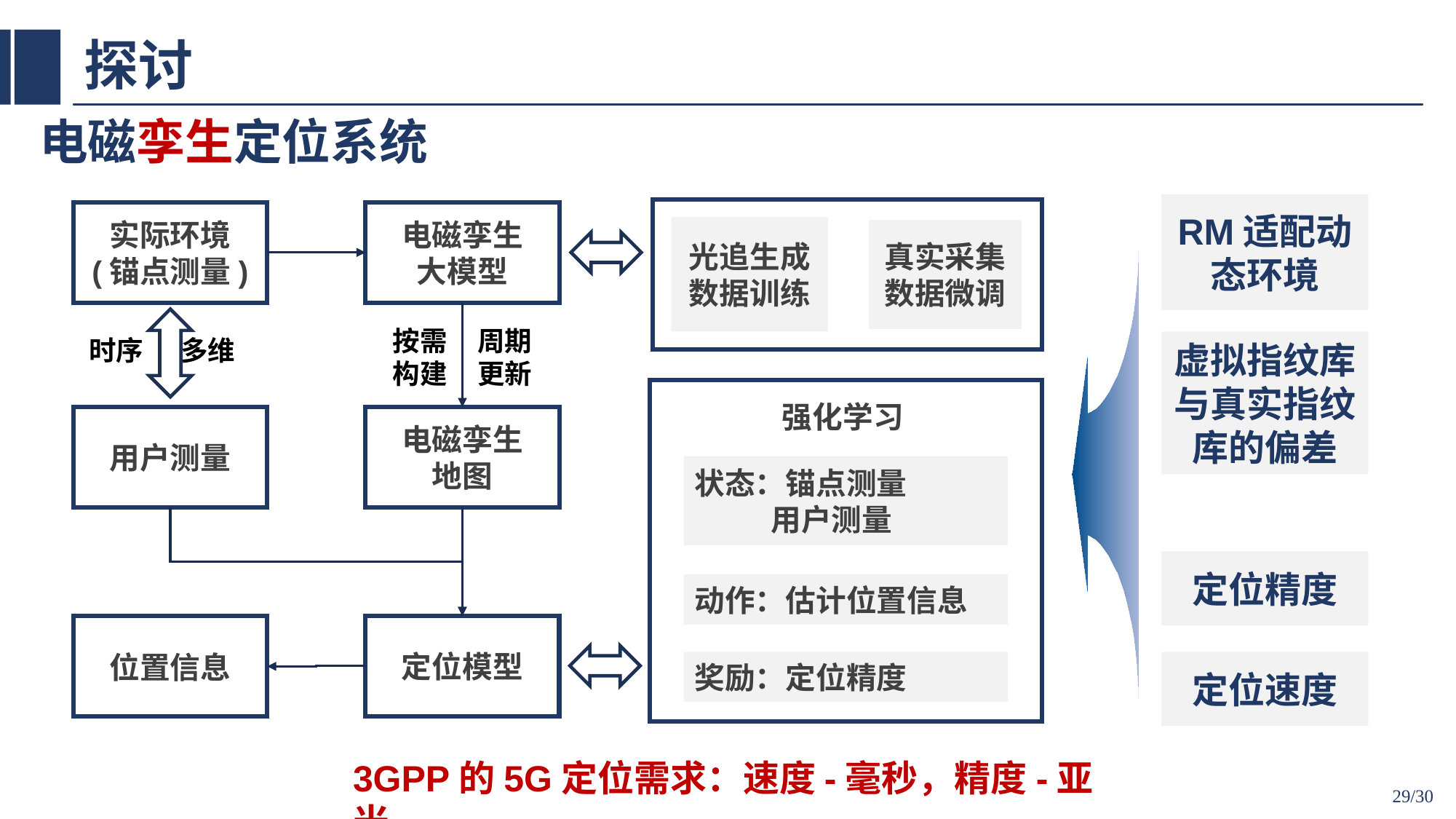

# 探讨
电磁孪生定位系统
RM适配动态环境

实际环境
(锚点测量)
电磁孪生
大模型
光追生成数据训练
真实采集数据微调

按需构建
周期更新
时序      多维
虚拟指纹库与真实指纹库的偏差

强化学习

用户测量
电磁孪生
地图

状态：锚点测量
          用户测量
定位精度
动作：估计位置信息
定位模型
位置信息

奖励：定位精度
定位速度
3GPP的5G定位需求：速度-毫秒，精度-亚米
29/30